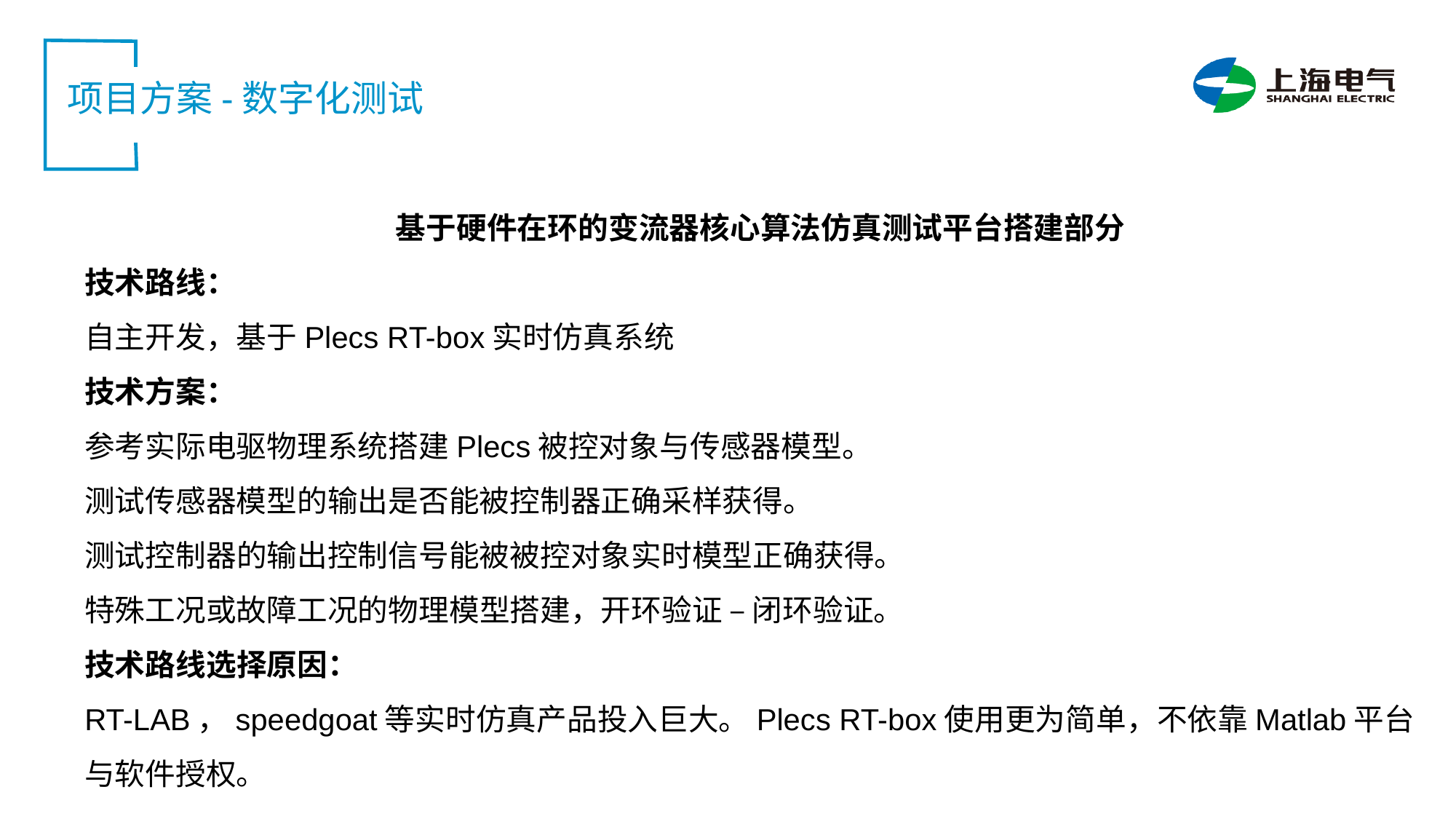

项目方案-数字化测试

基于硬件在环的变流器核心算法仿真测试平台搭建部分
技术路线：
自主开发，基于Plecs RT-box实时仿真系统
技术方案：
参考实际电驱物理系统搭建Plecs被控对象与传感器模型。
测试传感器模型的输出是否能被控制器正确采样获得。
测试控制器的输出控制信号能被被控对象实时模型正确获得。
特殊工况或故障工况的物理模型搭建，开环验证 – 闭环验证。
技术路线选择原因：
RT-LAB，speedgoat等实时仿真产品投入巨大。Plecs RT-box使用更为简单，不依靠Matlab平台与软件授权。